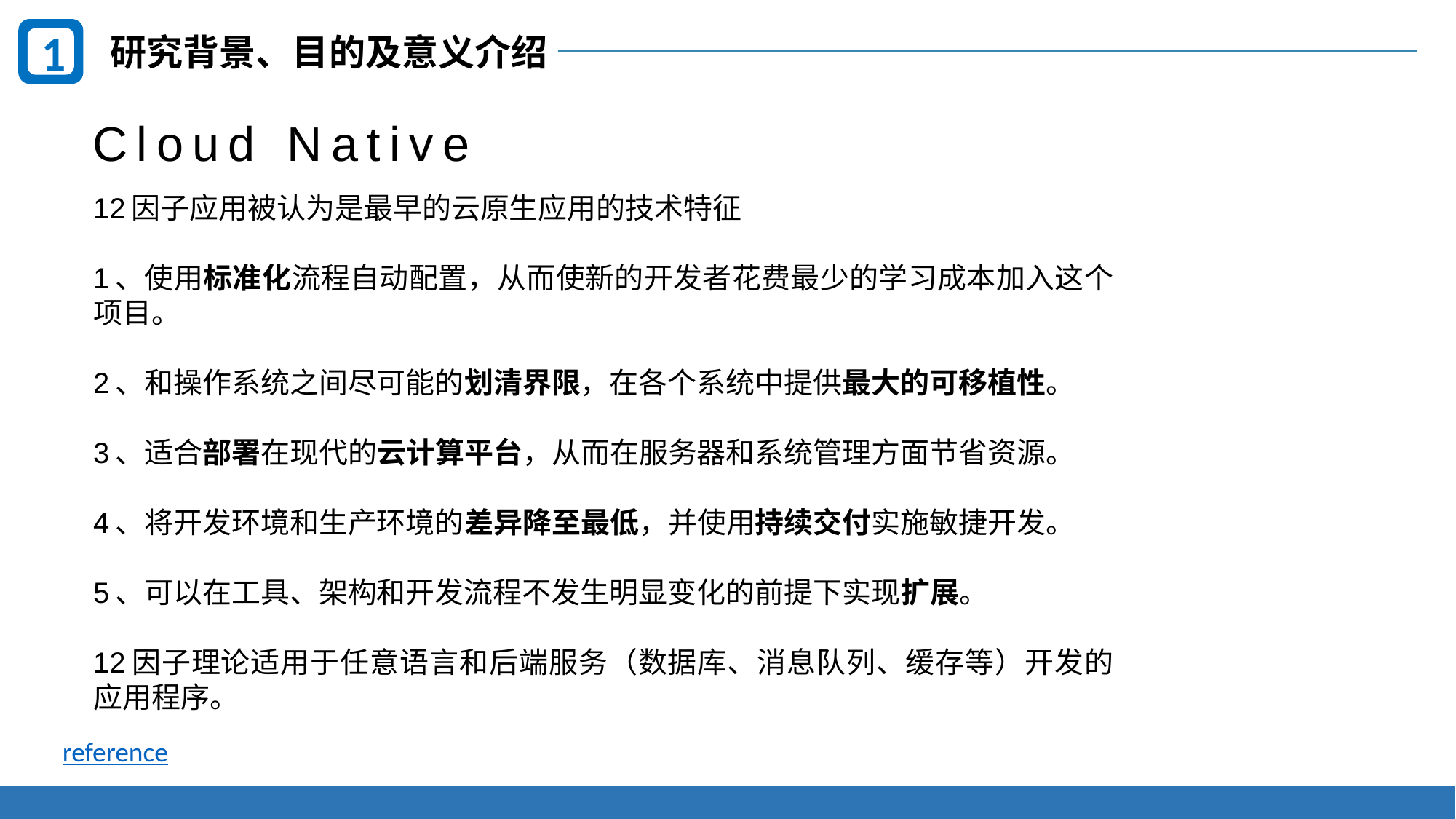

1
研究背景、目的及意义介绍
Cloud Native
12因子应用被认为是最早的云原生应用的技术特征

1、使用标准化流程自动配置，从而使新的开发者花费最少的学习成本加入这个项目。

2、和操作系统之间尽可能的划清界限，在各个系统中提供最大的可移植性。

3、适合部署在现代的云计算平台，从而在服务器和系统管理方面节省资源。

4、将开发环境和生产环境的差异降至最低，并使用持续交付实施敏捷开发。

5、可以在工具、架构和开发流程不发生明显变化的前提下实现扩展。

12因子理论适用于任意语言和后端服务（数据库、消息队列、缓存等）开发的应用程序。

reference